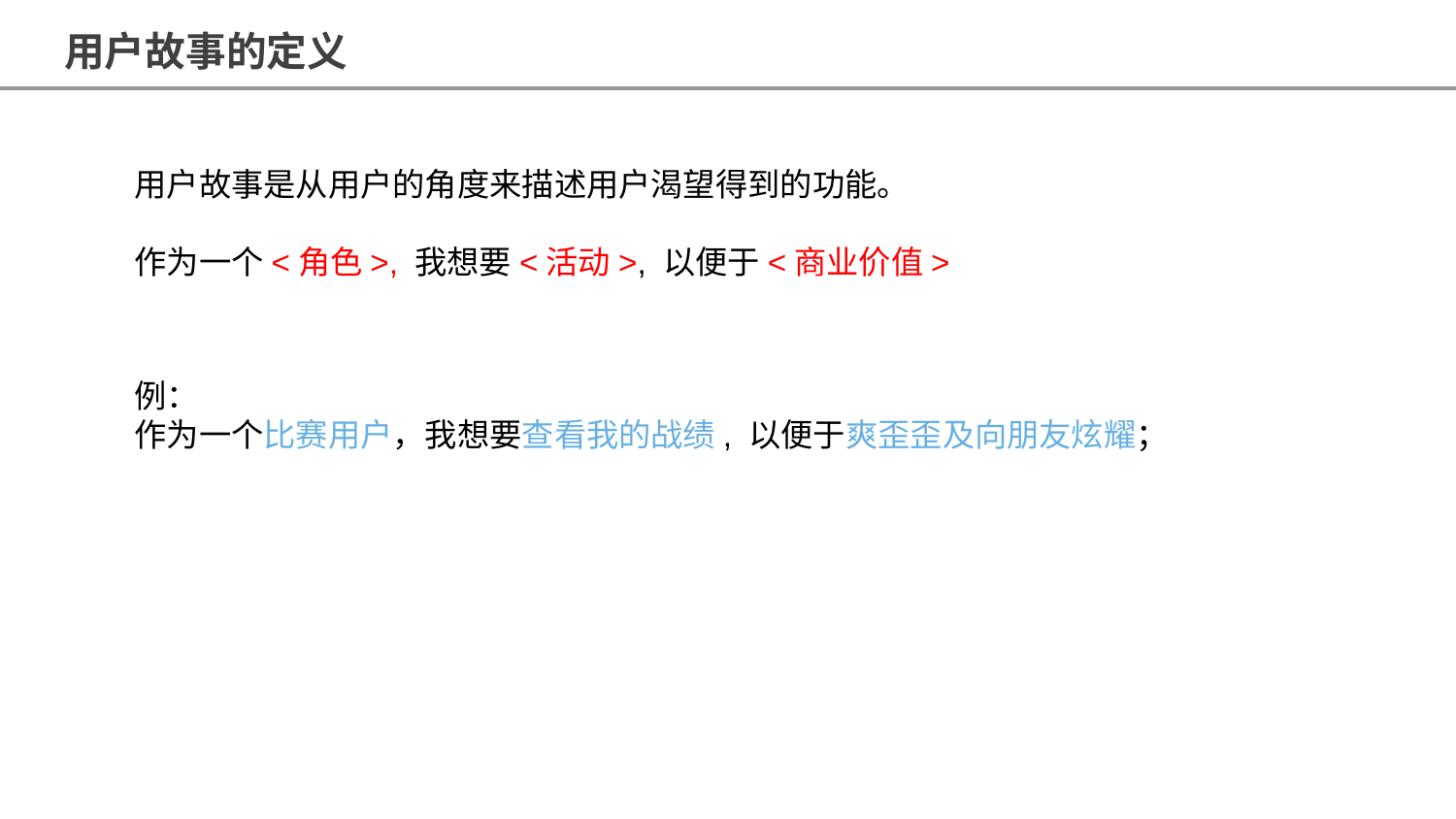

用户故事的定义
用户故事是从用户的角度来描述用户渴望得到的功能。

作为一个<角色>, 我想要<活动>, 以便于<商业价值>
例：
作为一个比赛用户，我想要查看我的战绩, 以便于爽歪歪及向朋友炫耀；